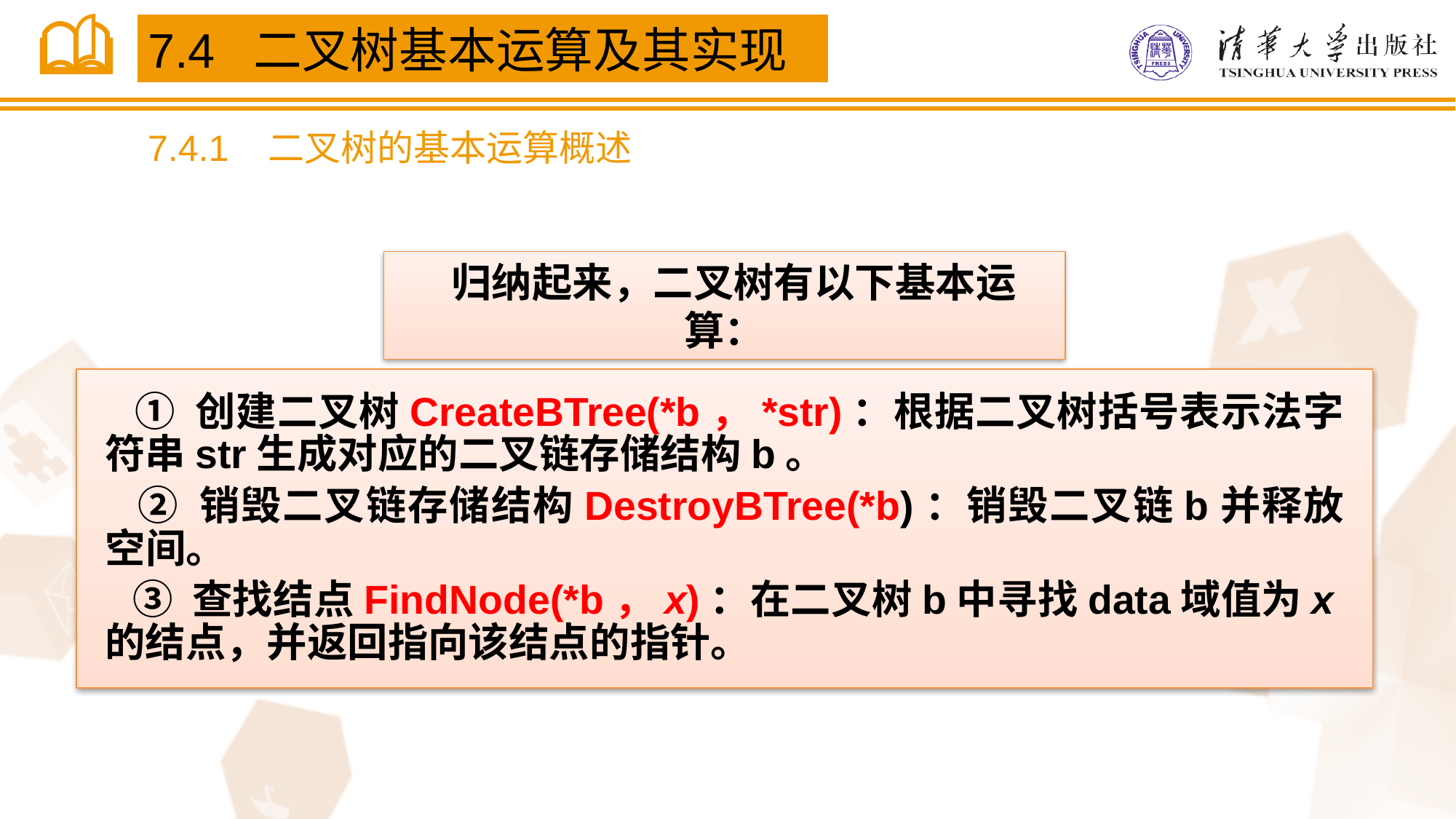

7.4  二叉树基本运算及其实现

7.4.1   二叉树的基本运算概述
 归纳起来，二叉树有以下基本运算：
   ① 创建二叉树CreateBTree(*b，*str)：根据二叉树括号表示法字符串str生成对应的二叉链存储结构b。
   ② 销毁二叉链存储结构DestroyBTree(*b)：销毁二叉链b并释放空间。
   ③ 查找结点FindNode(*b，x)：在二叉树b中寻找data域值为x的结点，并返回指向该结点的指针。